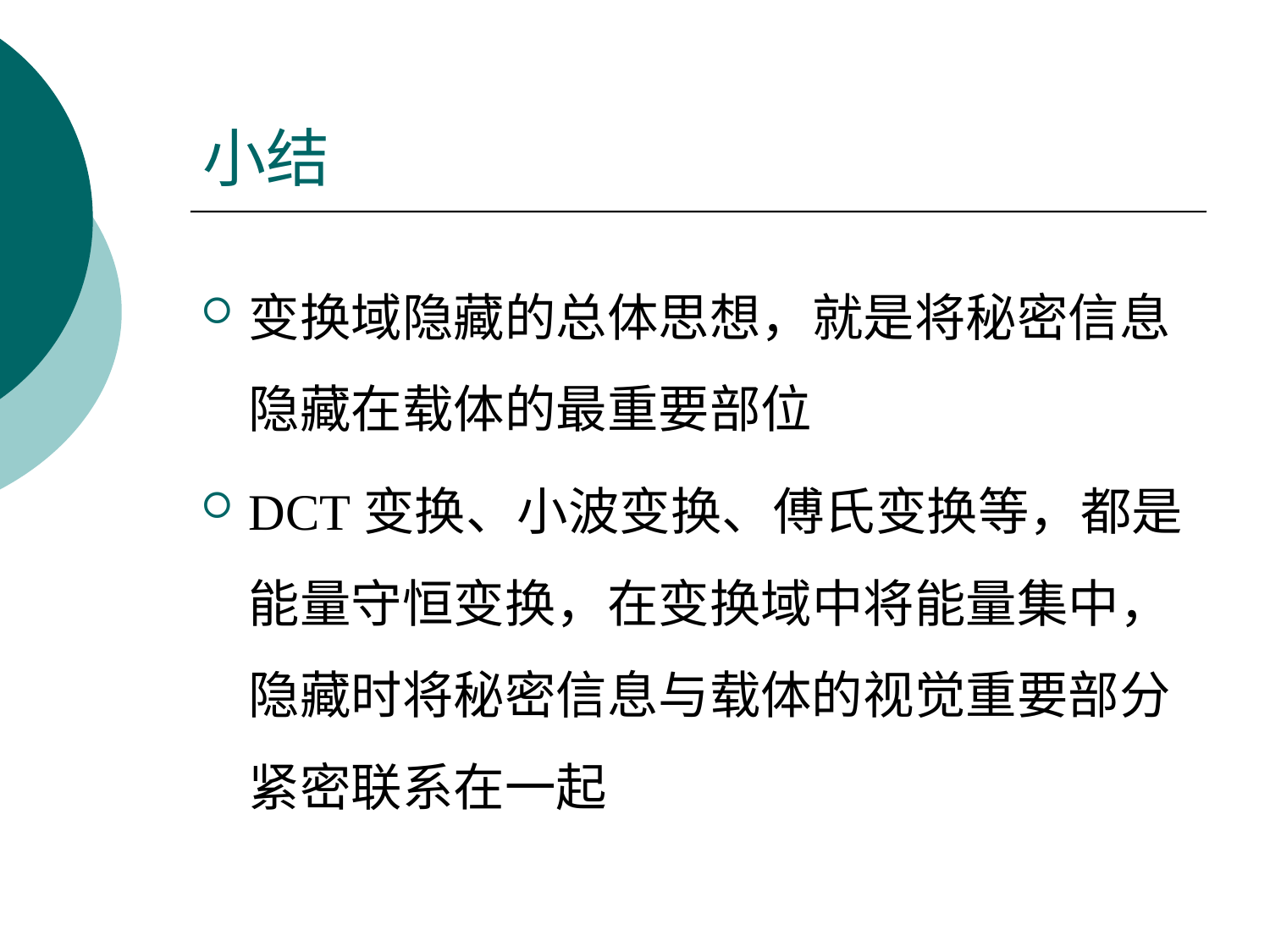

# 小结
变换域隐藏的总体思想，就是将秘密信息隐藏在载体的最重要部位
DCT变换、小波变换、傅氏变换等，都是能量守恒变换，在变换域中将能量集中，隐藏时将秘密信息与载体的视觉重要部分紧密联系在一起